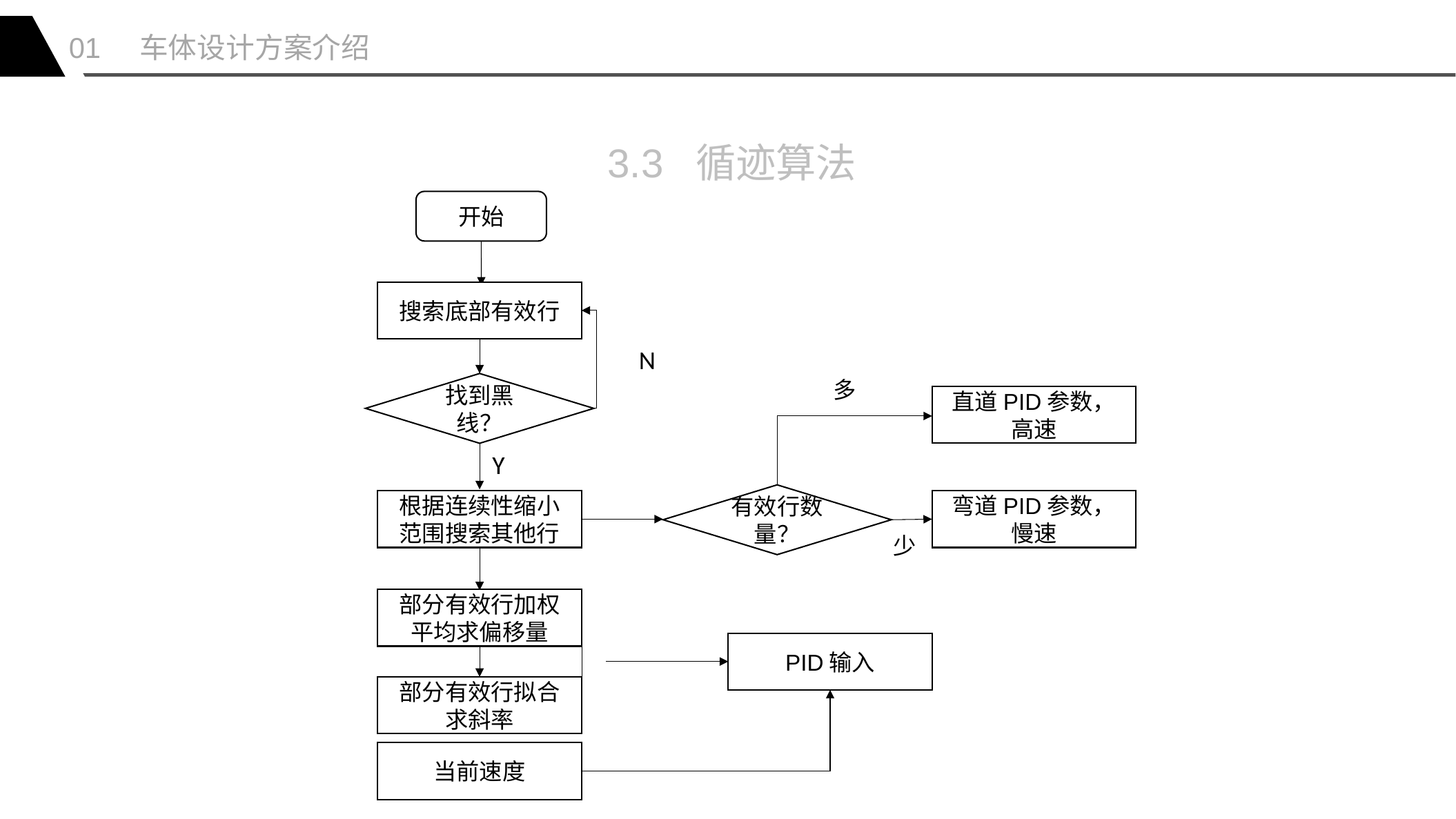

01    车体设计方案介绍

3.3  循迹算法
开始
搜索底部有效行
N
多
找到黑线？
直道PID参数，高速
Y
有效行数量？
根据连续性缩小范围搜索其他行
弯道PID参数，慢速
少
部分有效行加权平均求偏移量
PID输入
部分有效行拟合求斜率
当前速度